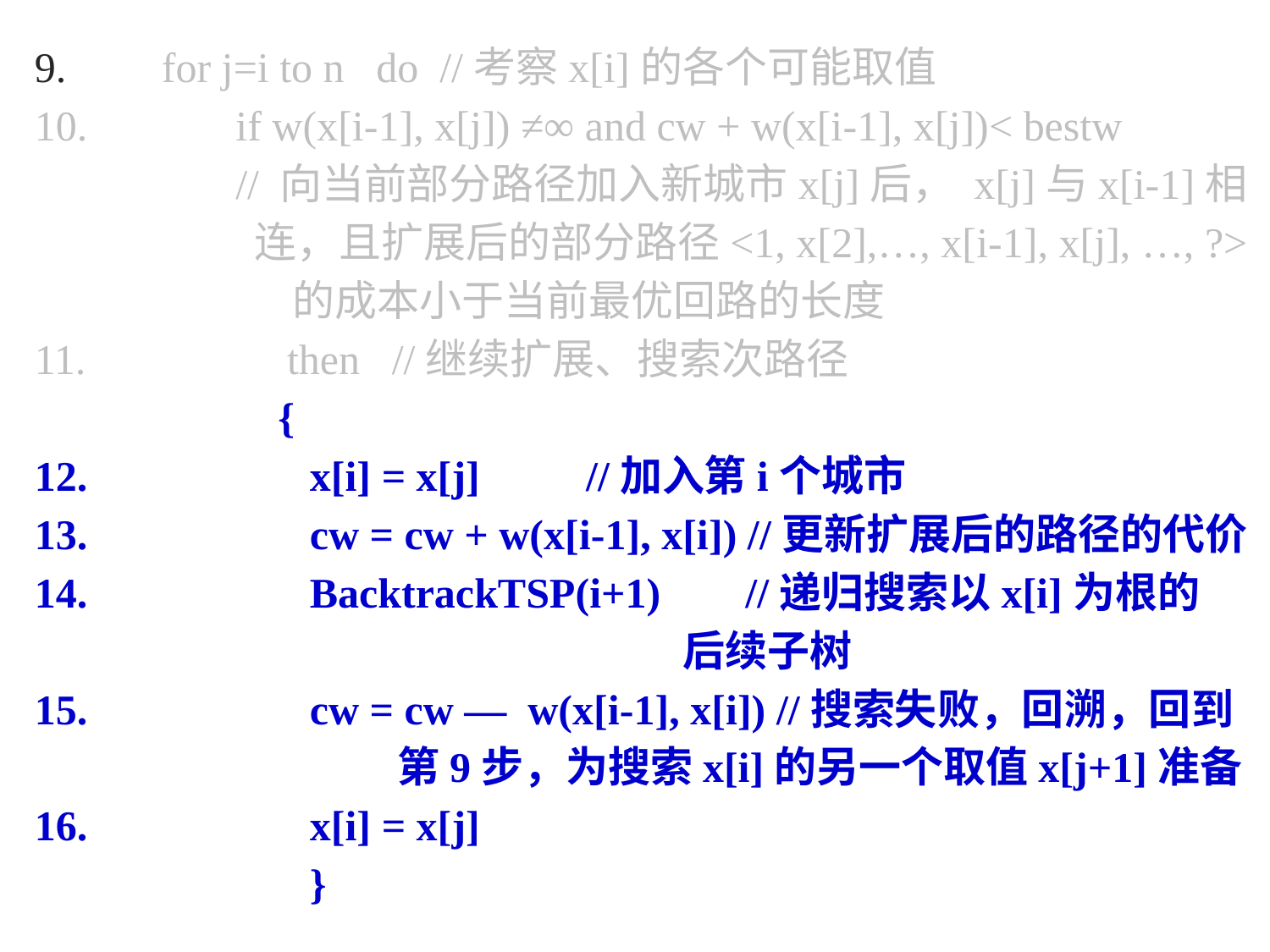

9.         for j=i to n   do  //考察x[i]的各个可能取值
10.              if w(x[i-1], x[j]) ≠∞ and cw + w(x[i-1], x[j])< bestw
                   // 向当前部分路径加入新城市x[j]后， x[j]与x[i-1]相
                      连，且扩展后的部分路径<1, x[2],…, x[i-1], x[j], …, ?>
                          的成本小于当前最优回路的长度
11.                   then   //继续扩展、搜索次路径
                       {
12.                     x[i] = x[j]          //加入第i个城市
13.                     cw = cw + w(x[i-1], x[i]) //更新扩展后的路径的代价
14.                     BacktrackTSP(i+1)        //递归搜索以x[i]为根的
                                                                   后续子树
15.                     cw = cw —  w(x[i-1], x[i]) //搜索失败，回溯，回到
                                     第9步，为搜索x[i]的另一个取值x[j+1]准备
16.                     x[i] = x[j]
                          }